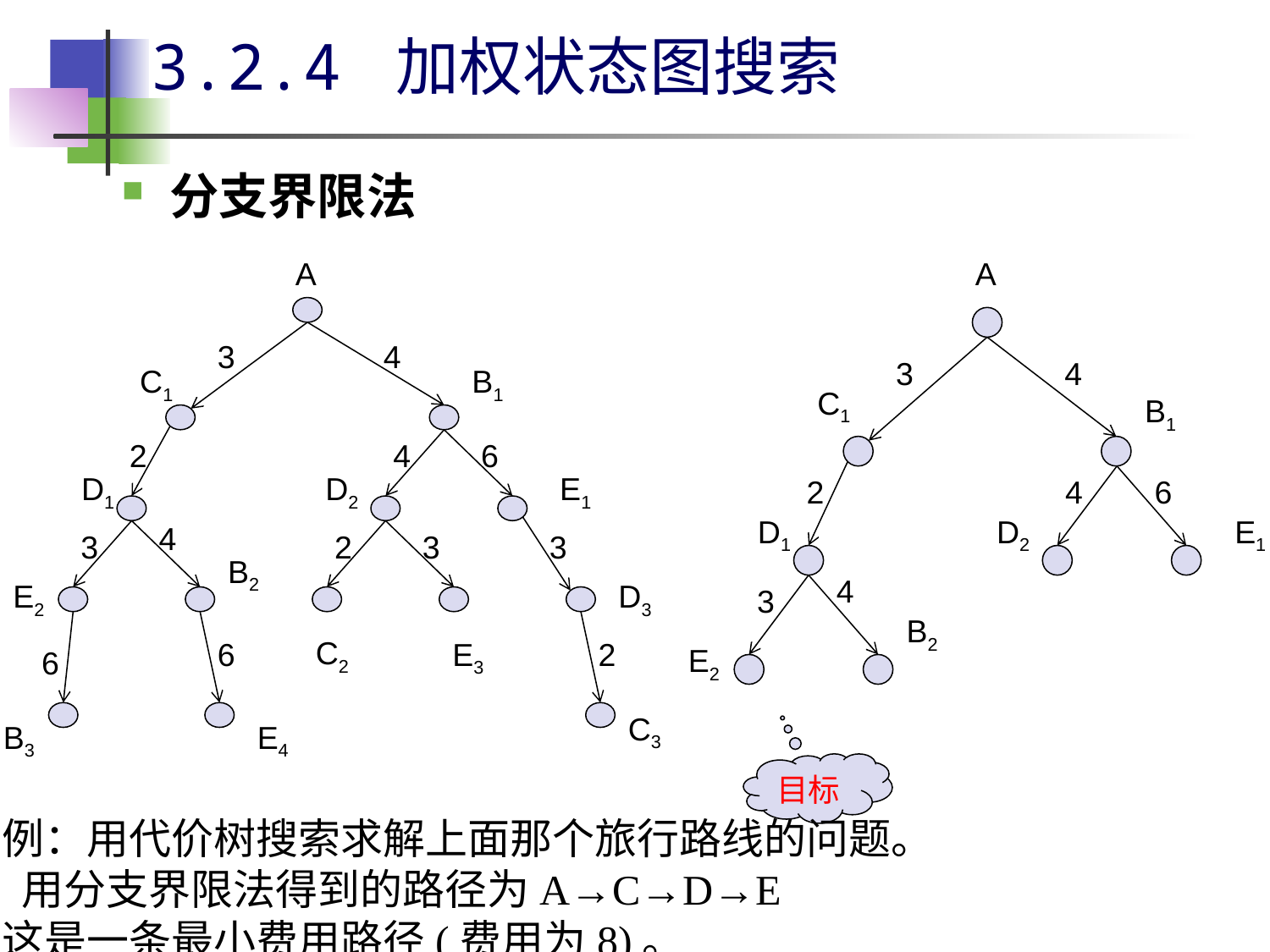

# 3.2.4 加权状态图搜索
分支界限法

A
A

3
4
C1
B1

2
4
6
D1
D2
E1

4
3
2
3
3
B2
E2
D3

C2
6
E3
2
6

C3
B3
E4

3
4
C1
B1

2
4
6
D1
D2
E1

4
3
B2
E2

目标
例：用代价树搜索求解上面那个旅行路线的问题。
 用分支界限法得到的路径为A→C→D→E
这是一条最小费用路径(费用为8)。